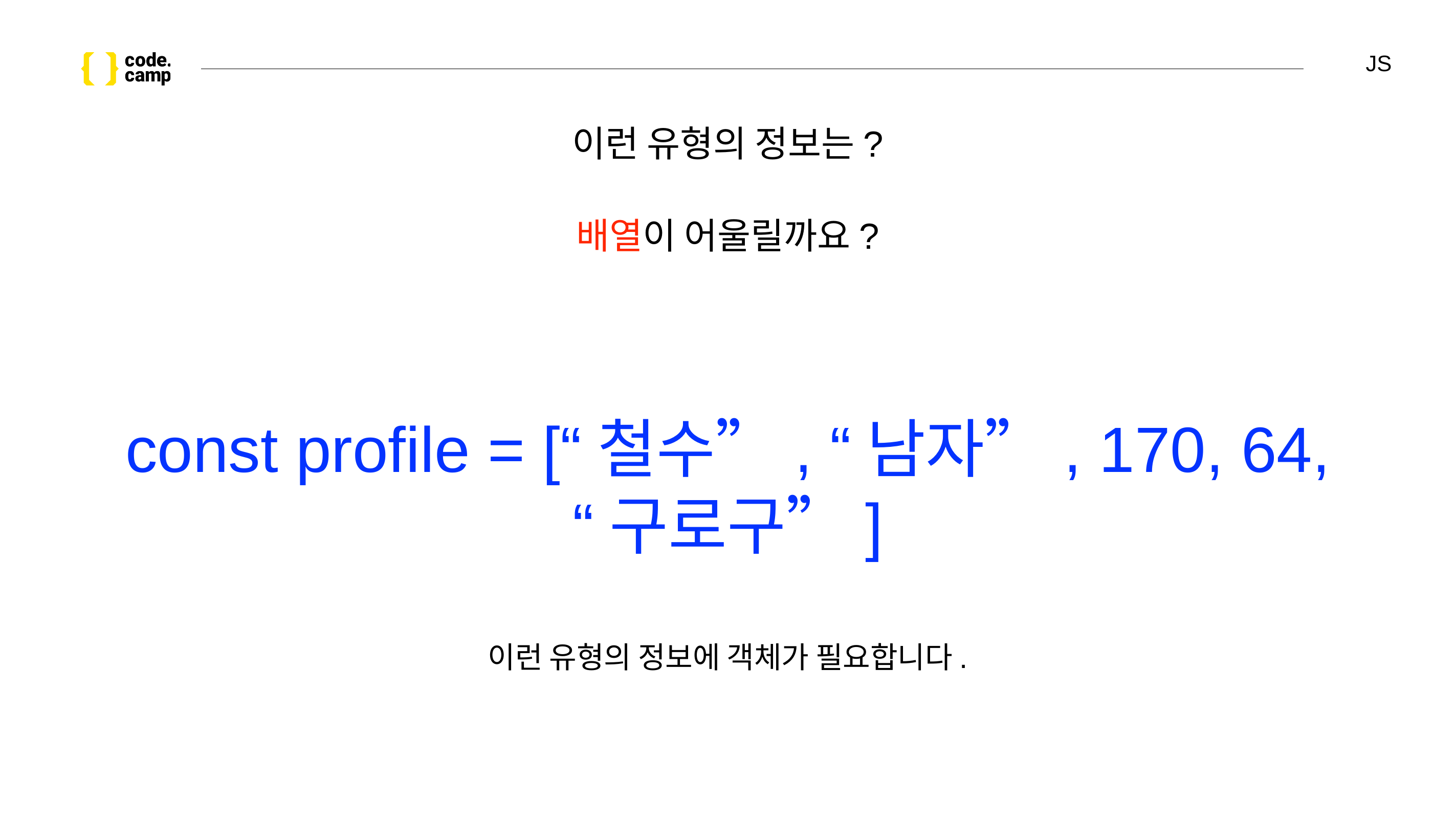

# JS

이런 유형의 정보는?
배열이 어울릴까요?
const profile = [“철수”, “남자”, 170, 64, “구로구”]
이런 유형의 정보에 객체가 필요합니다.